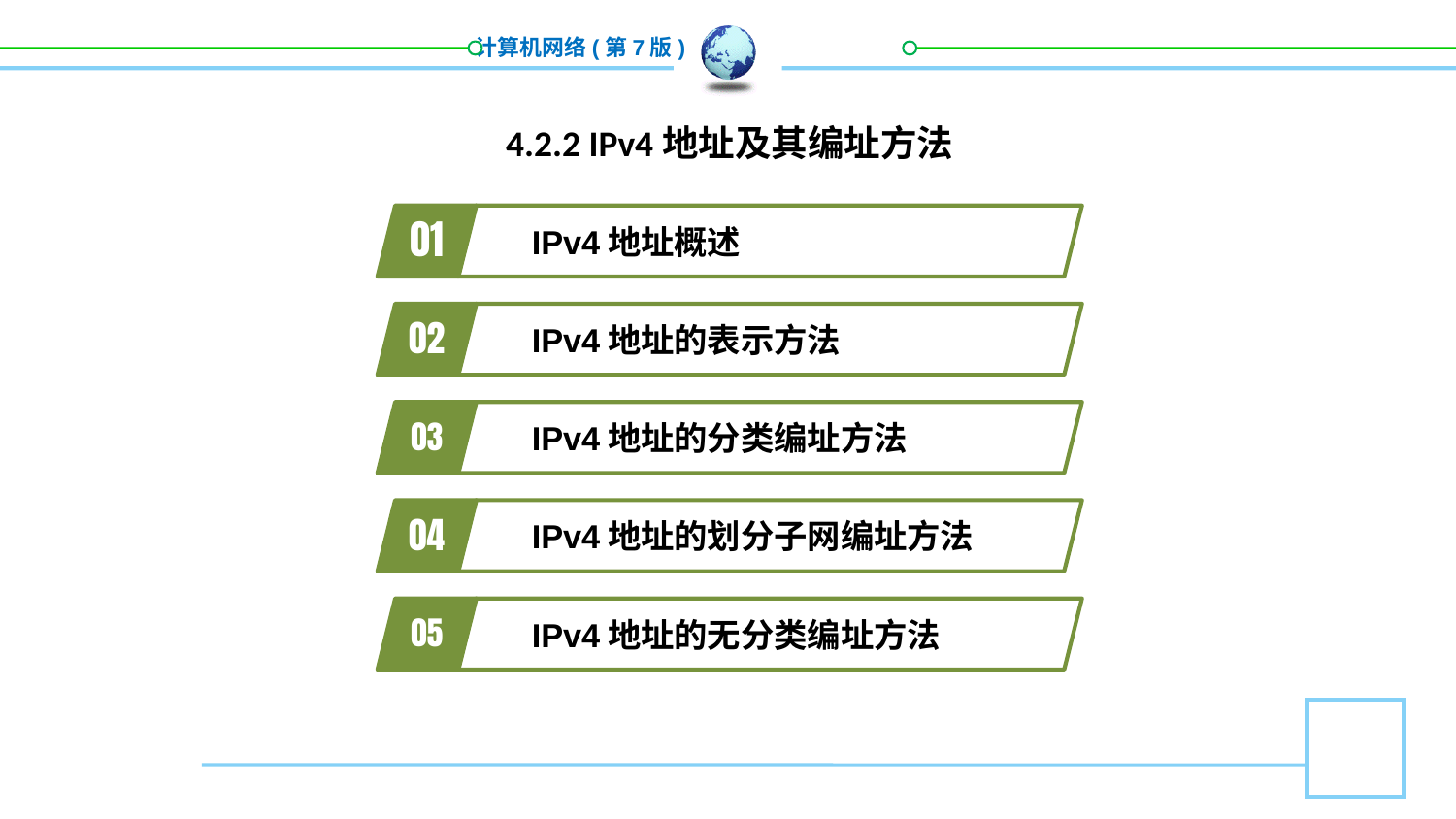

4.2.2 IPv4地址及其编址方法
01
IPv4地址概述
02
IPv4地址的表示方法
03
IPv4地址的分类编址方法
04
IPv4地址的划分子网编址方法
05
IPv4地址的无分类编址方法